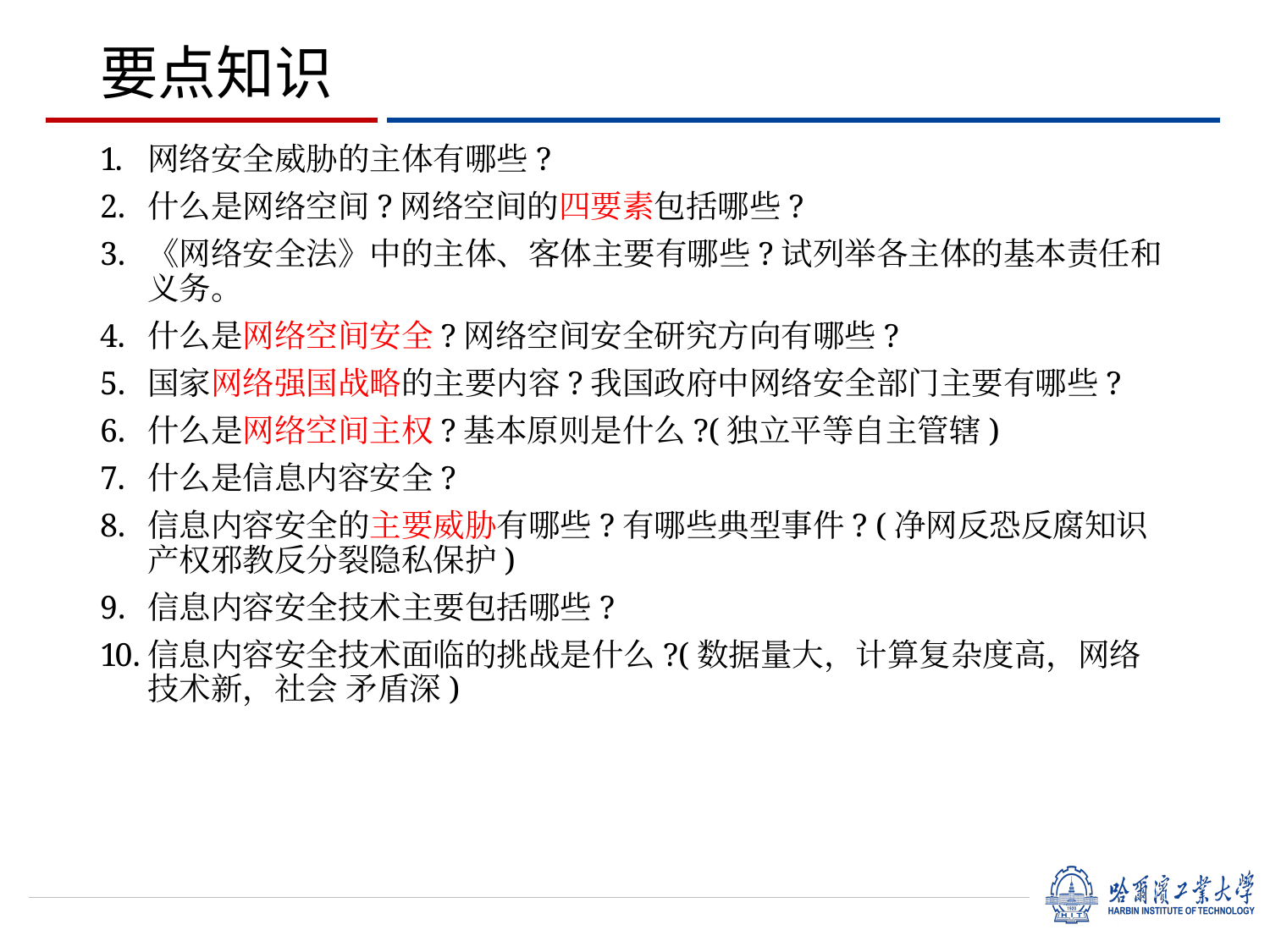

# 要点知识
网络安全威胁的主体有哪些?
什么是网络空间?网络空间的四要素包括哪些?
《网络安全法》中的主体、客体主要有哪些?试列举各主体的基本责任和义务。
什么是网络空间安全?网络空间安全研究方向有哪些?
国家网络强国战略的主要内容?我国政府中网络安全部门主要有哪些?
什么是网络空间主权?基本原则是什么?(独立平等自主管辖)
什么是信息内容安全?
信息内容安全的主要威胁有哪些?有哪些典型事件? (净网反恐反腐知识产权邪教反分裂隐私保护)
信息内容安全技术主要包括哪些?
信息内容安全技术面临的挑战是什么?(数据量大，计算复杂度高，网络技术新，社会 矛盾深)